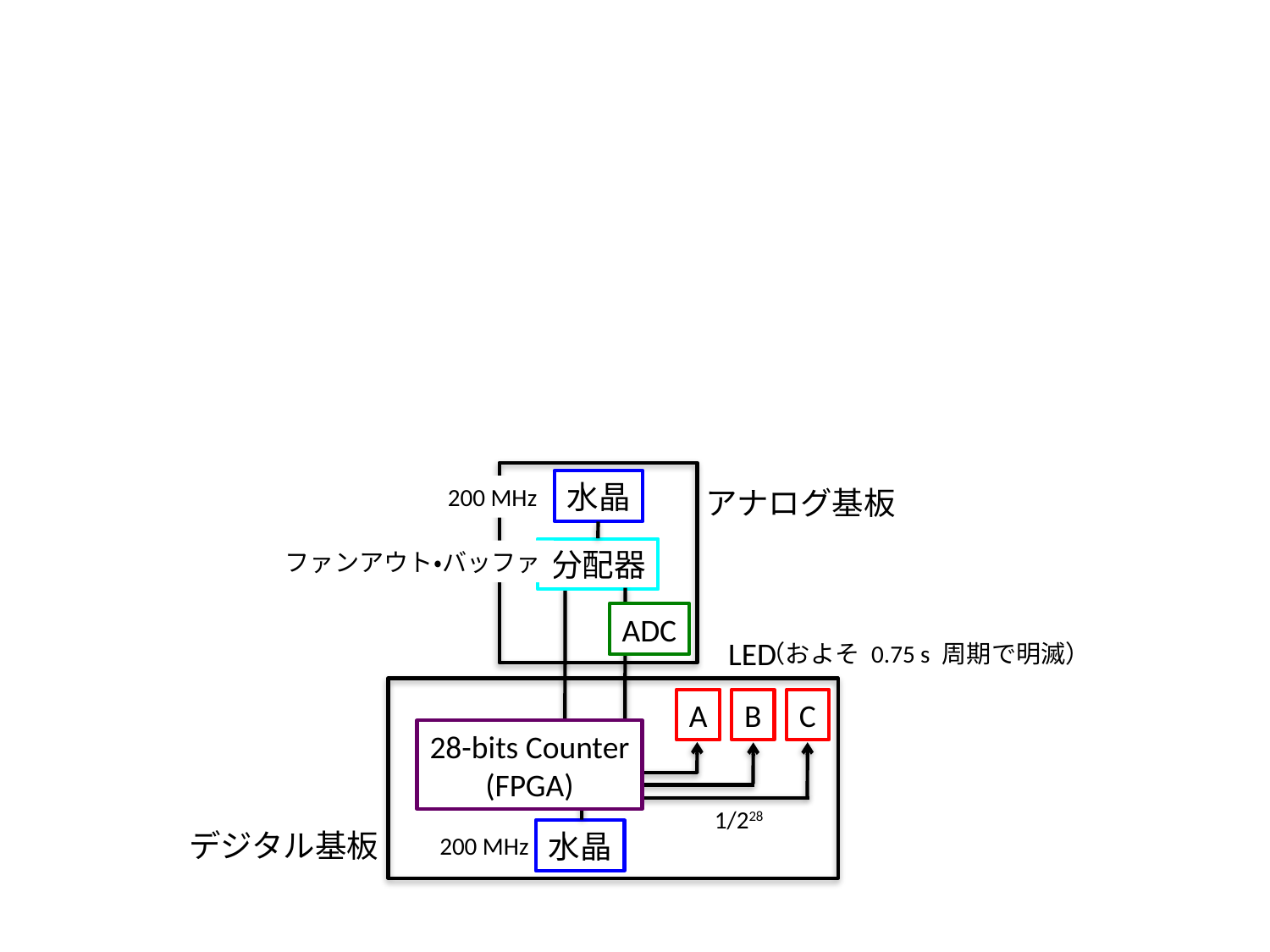

水晶
200 MHz
アナログ基板
分配器
ファンアウト・バッファ
ADC
LED
（およそ 0.75 s 周期で明滅）
6

A
B
C
28-bits Counter
(FPGA)
1/228
デジタル基板
水晶
200 MHz